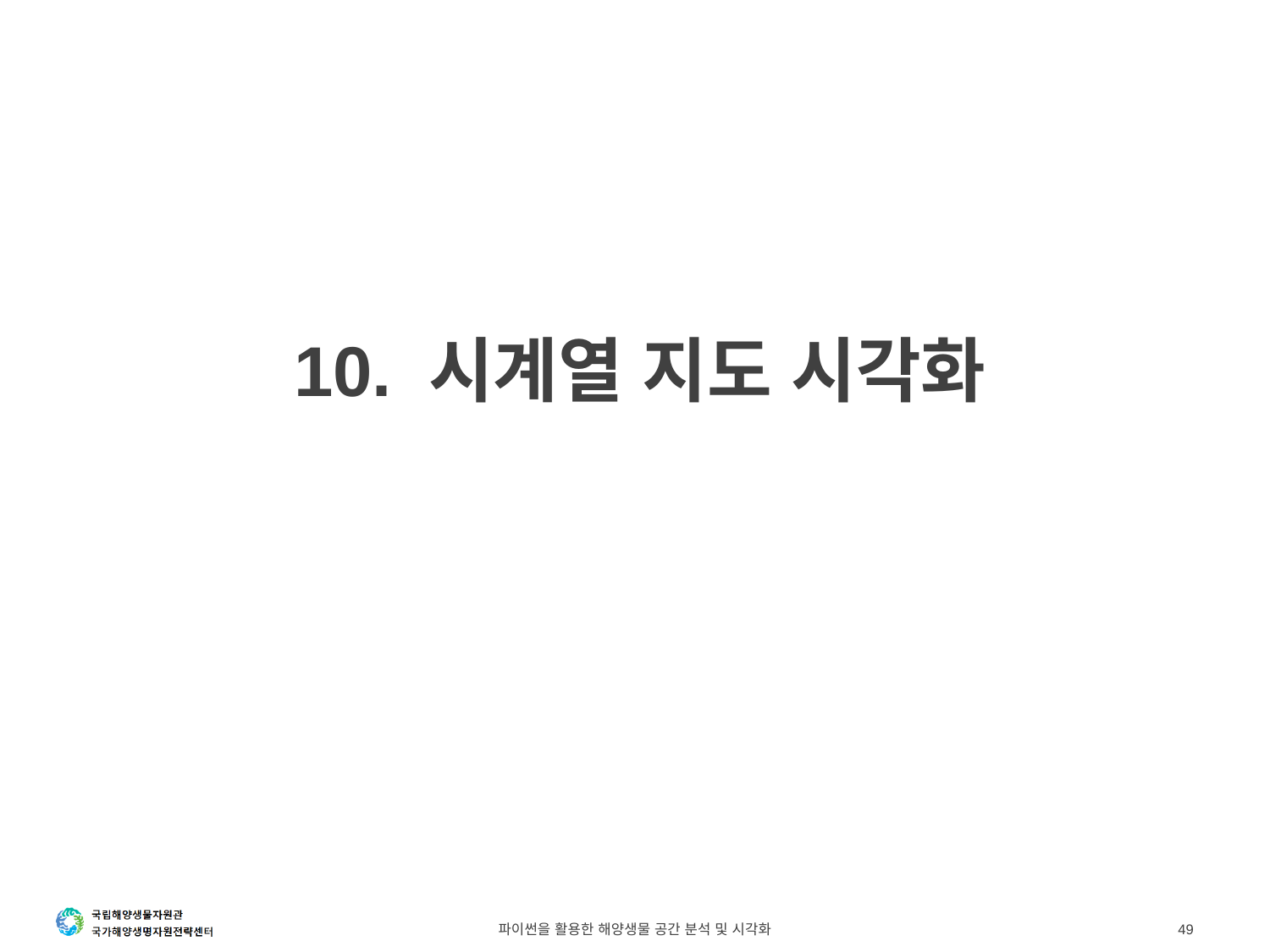

# 10. 시계열 지도 시각화
파이썬을 활용한 해양생물 공간 분석 및 시각화
49